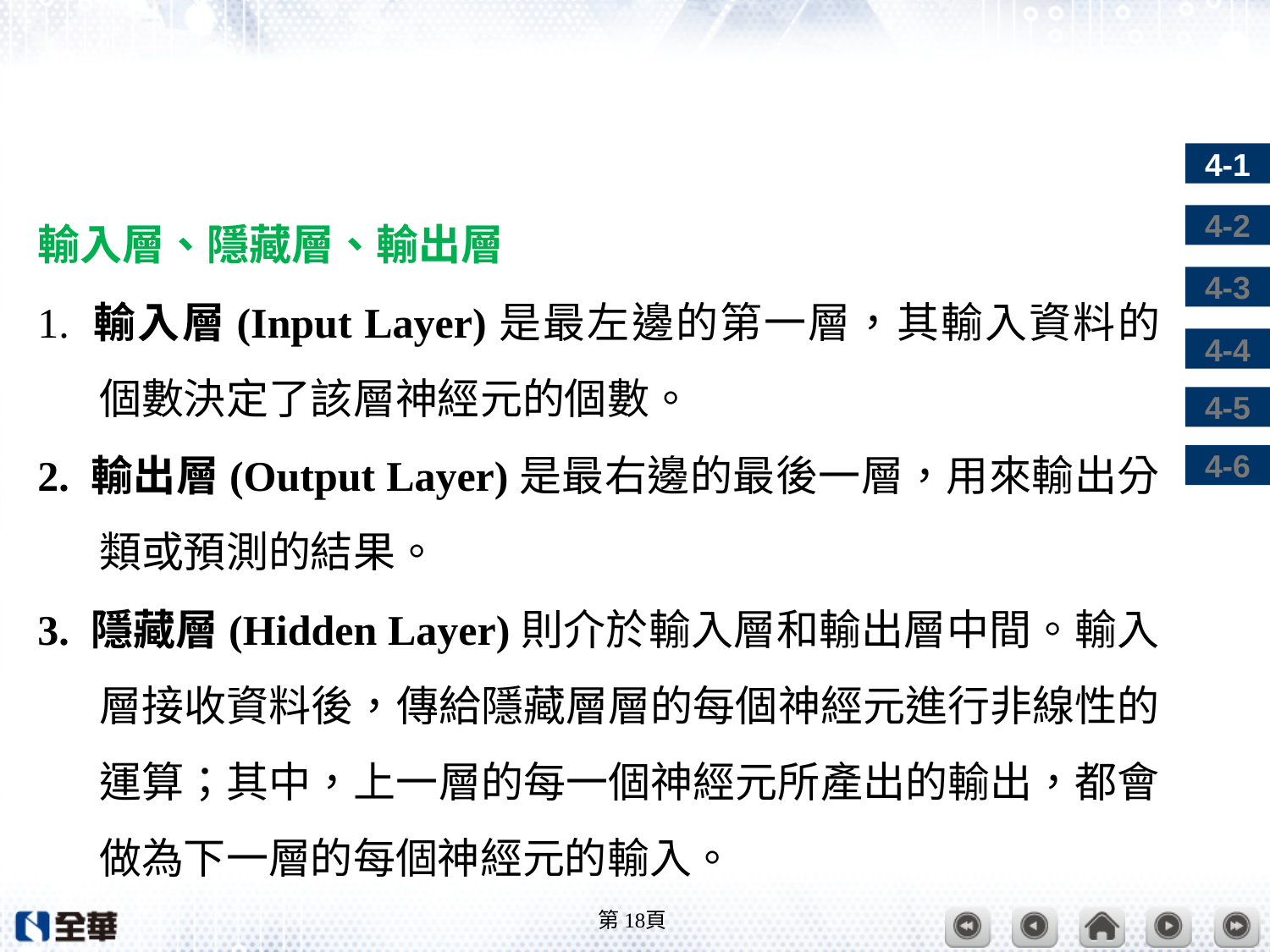

#
輸入層、隱藏層、輸出層
1. 輸入層(Input Layer)是最左邊的第一層，其輸入資料的個數決定了該層神經元的個數。
2. 輸出層(Output Layer)是最右邊的最後一層，用來輸出分類或預測的結果。
3. 隱藏層(Hidden Layer)則介於輸入層和輸出層中間。輸入層接收資料後，傳給隱藏層層的每個神經元進行非線性的運算；其中，上一層的每一個神經元所產出的輸出，都會做為下一層的每個神經元的輸入。